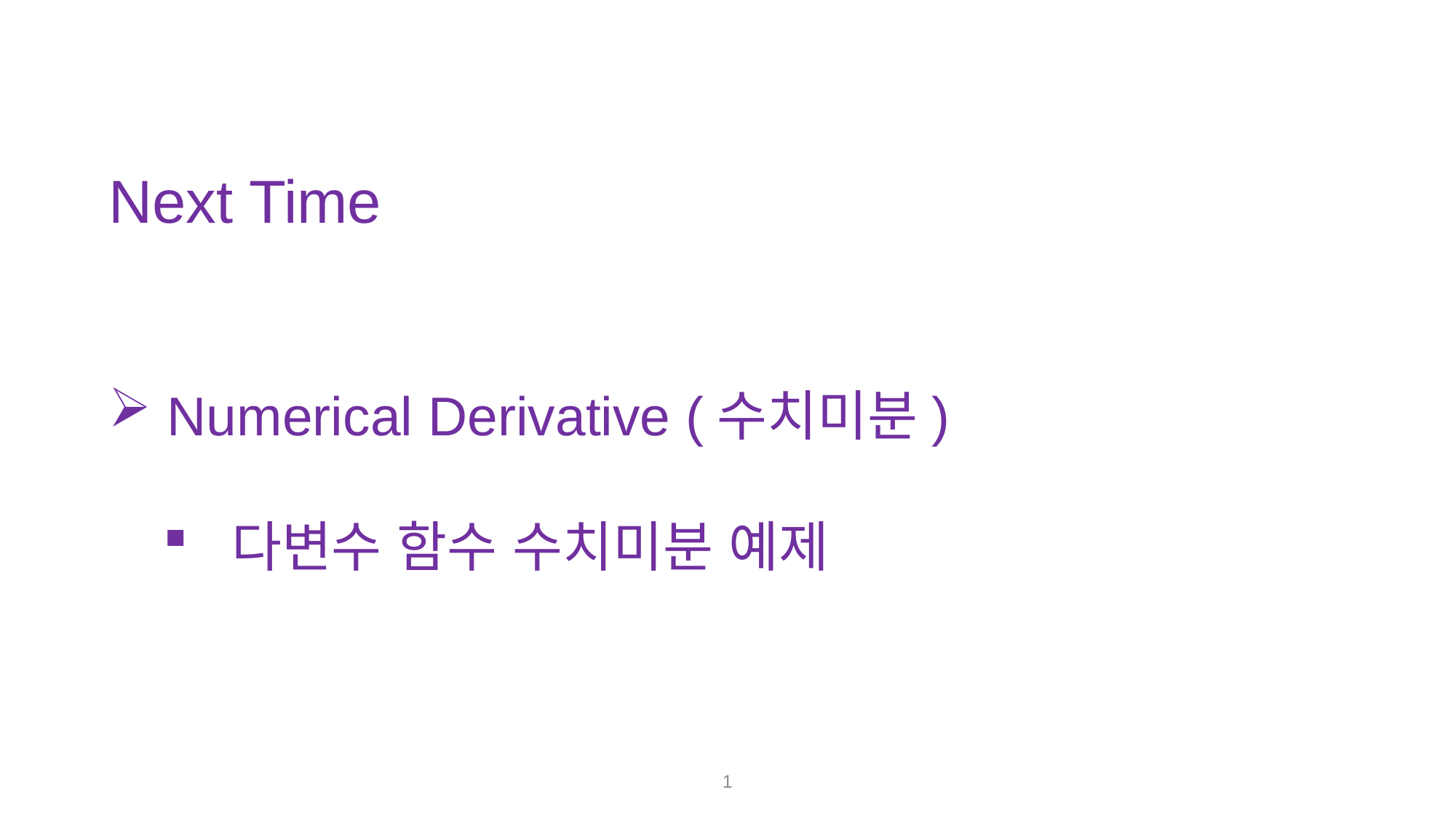

Next Time

 Numerical Derivative (수치미분)

다변수 함수 수치미분 예제
1